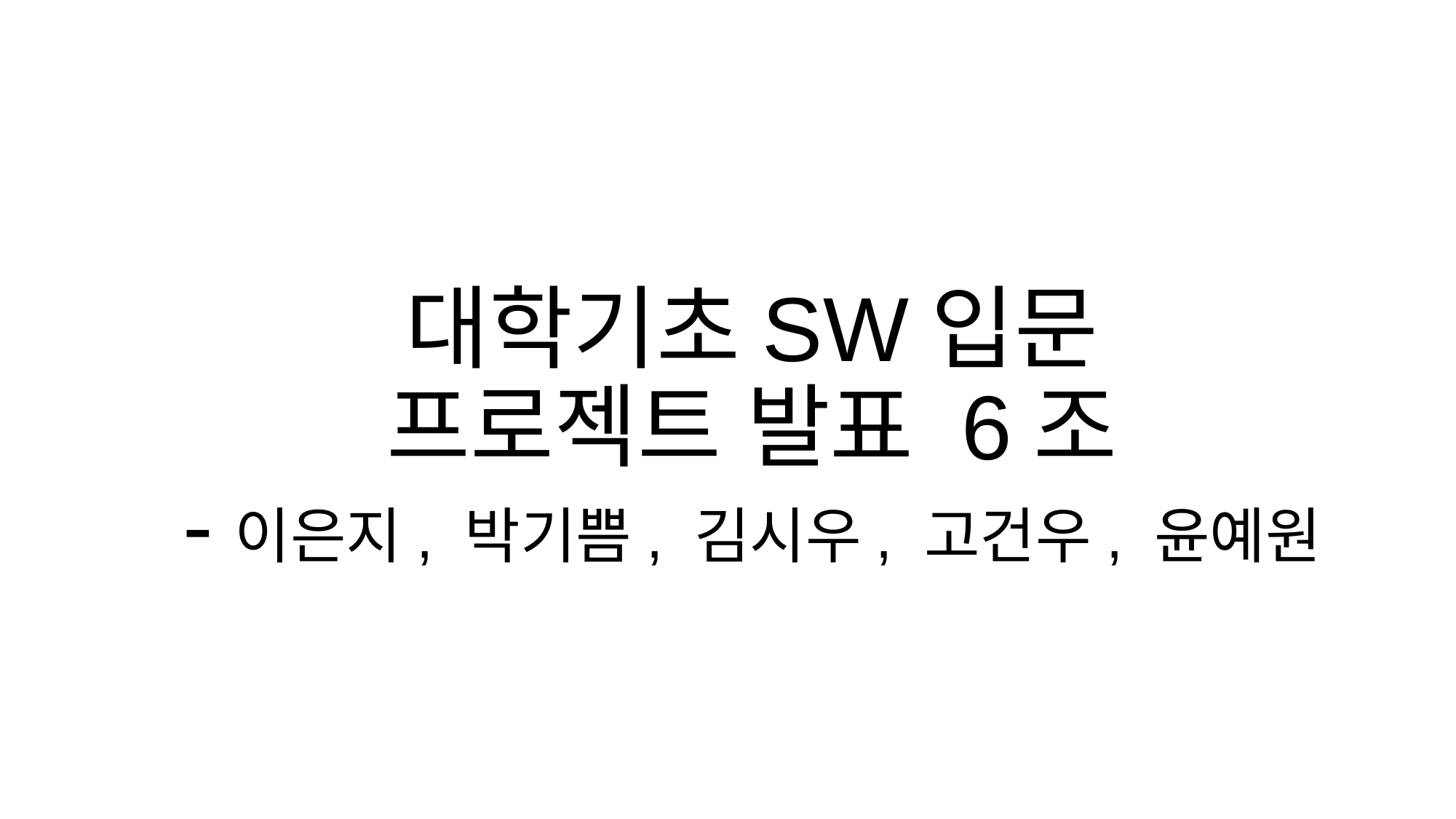

# 대학기초SW입문 프로젝트 발표 6조 -이은지, 박기쁨, 김시우, 고건우, 윤예원